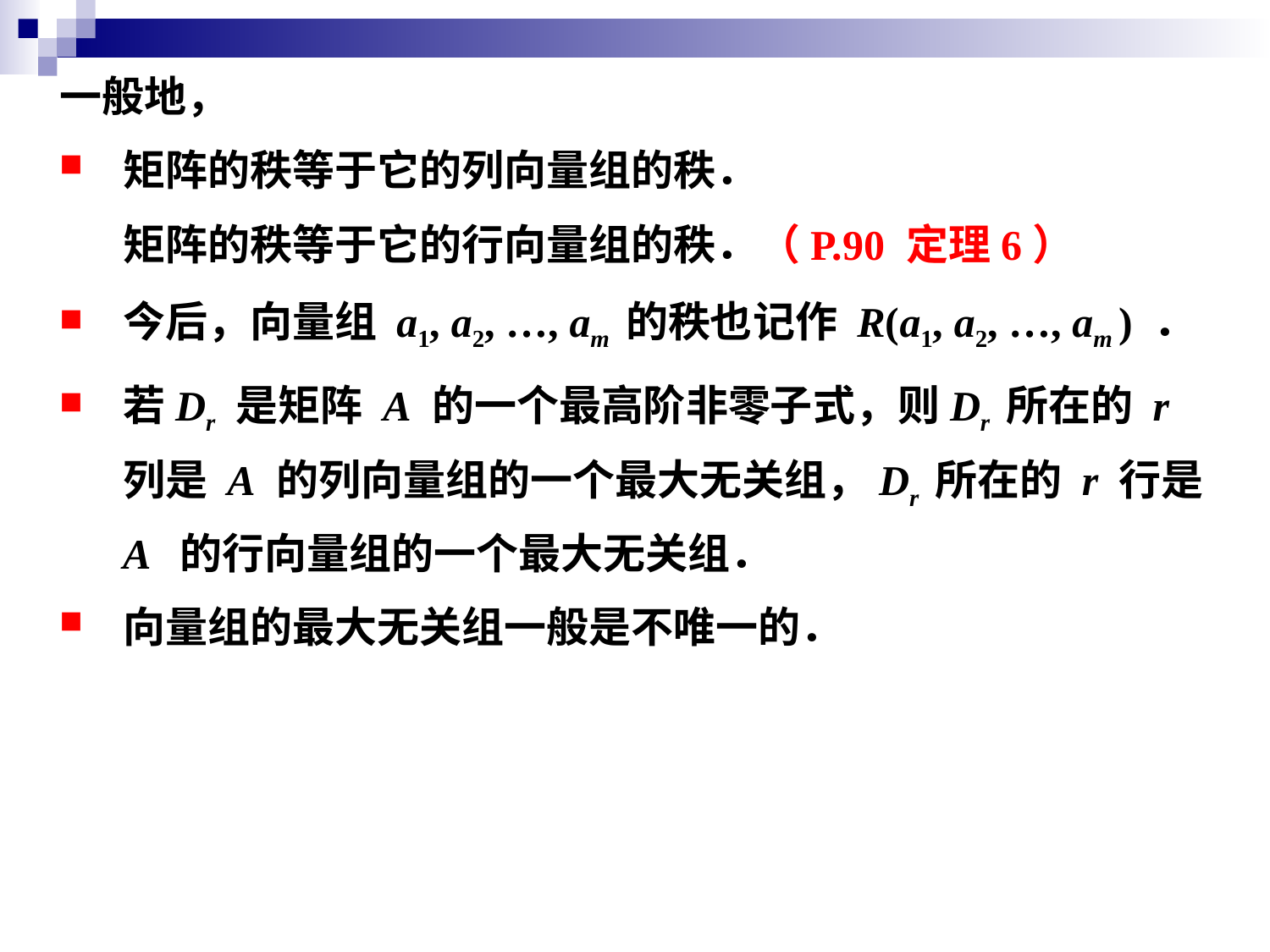

一般地，
矩阵的秩等于它的列向量组的秩．
	矩阵的秩等于它的行向量组的秩．（P.90 定理6）
今后，向量组 a1, a2, …, am 的秩也记作 R(a1, a2, …, am ) ．
若Dr 是矩阵 A 的一个最高阶非零子式，则Dr 所在的 r 列是 A 的列向量组的一个最大无关组，Dr 所在的 r 行是 A  的行向量组的一个最大无关组．
向量组的最大无关组一般是不唯一的．